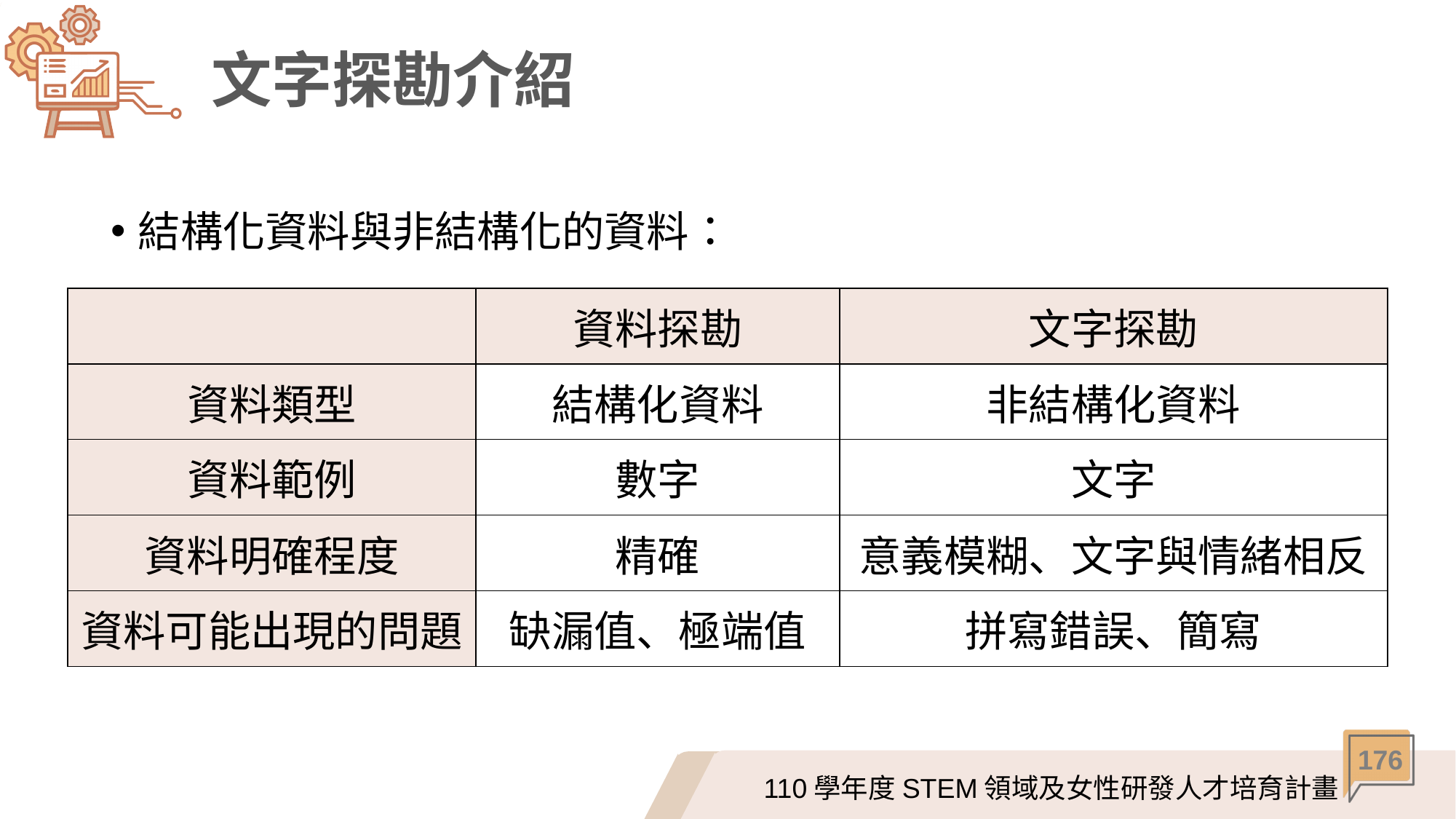

# 文字探勘介紹
結構化資料與非結構化的資料：
|  | 資料探勘 | 文字探勘 |
| --- | --- | --- |
| 資料類型 | 結構化資料 | 非結構化資料 |
| 資料範例 | 數字 | 文字 |
| 資料明確程度 | 精確 | 意義模糊、文字與情緒相反 |
| 資料可能出現的問題 | 缺漏值、極端值 | 拼寫錯誤、簡寫 |